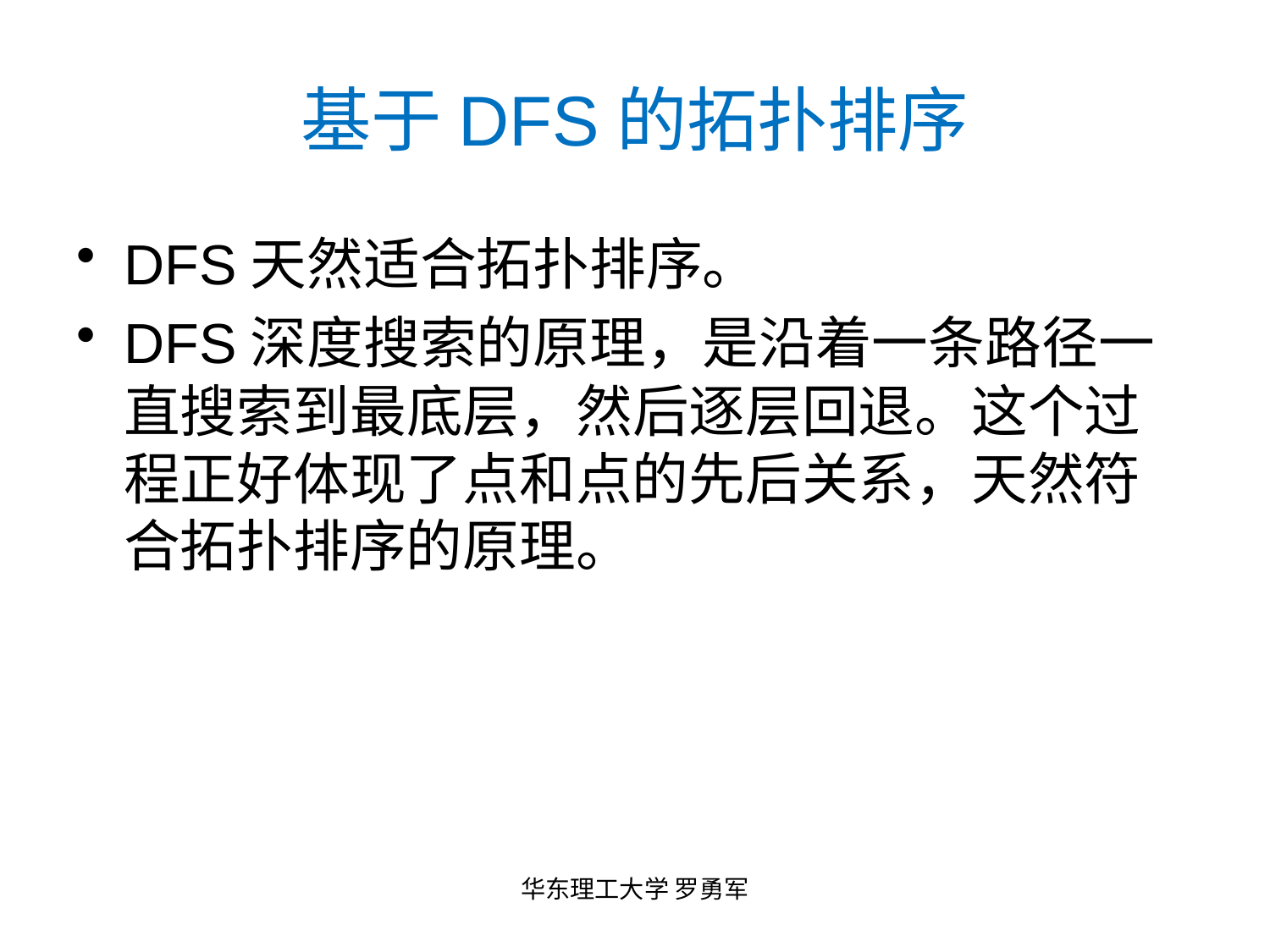

# 基于DFS的拓扑排序
DFS天然适合拓扑排序。
DFS深度搜索的原理，是沿着一条路径一直搜索到最底层，然后逐层回退。这个过程正好体现了点和点的先后关系，天然符合拓扑排序的原理。

华东理工大学 罗勇军